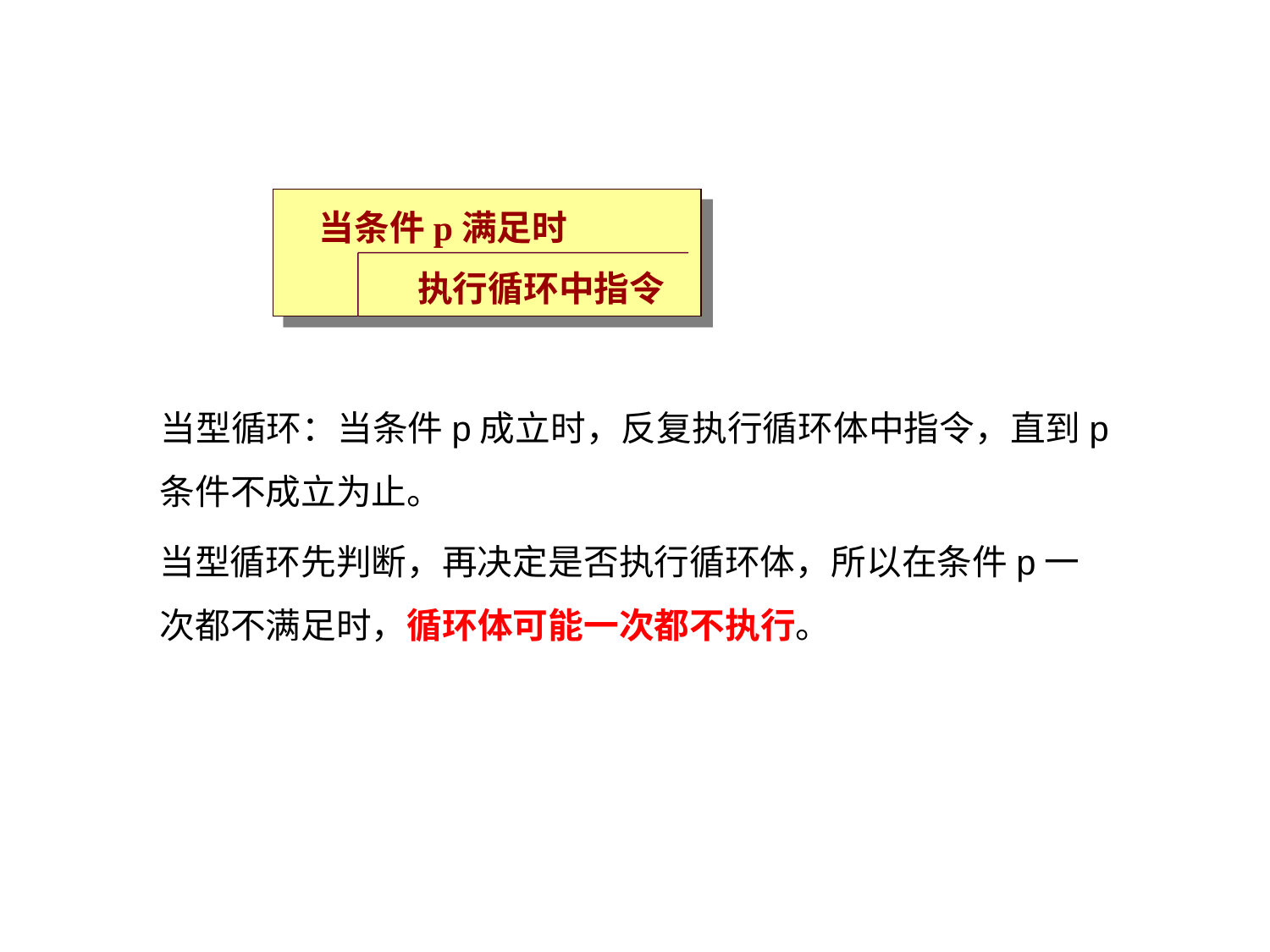

当条件p满足时

执行循环中指令
     当型循环：当条件p成立时，反复执行循环体中指令，直到p条件不成立为止。
     当型循环先判断，再决定是否执行循环体，所以在条件p一次都不满足时，循环体可能一次都不执行。